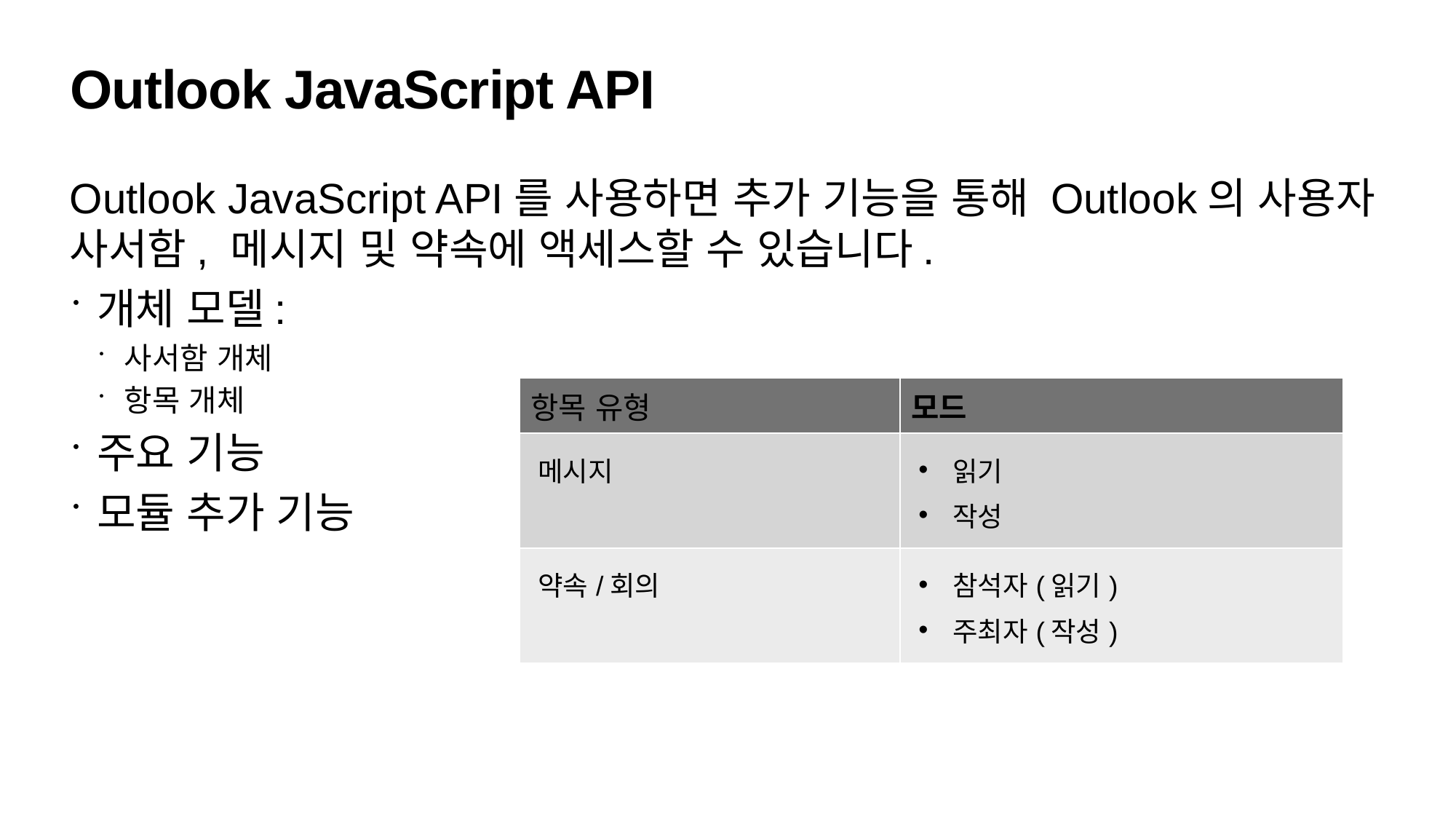

# Outlook JavaScript API
Outlook JavaScript API를 사용하면 추가 기능을 통해 Outlook의 사용자 사서함, 메시지 및 약속에 액세스할 수 있습니다.
개체 모델:
사서함 개체
항목 개체
주요 기능
모듈 추가 기능

| 항목 유형 | 모드 |
| --- | --- |
| 메시지 | 읽기 작성 |
| 약속/회의 | 참석자(읽기) 주최자(작성) |